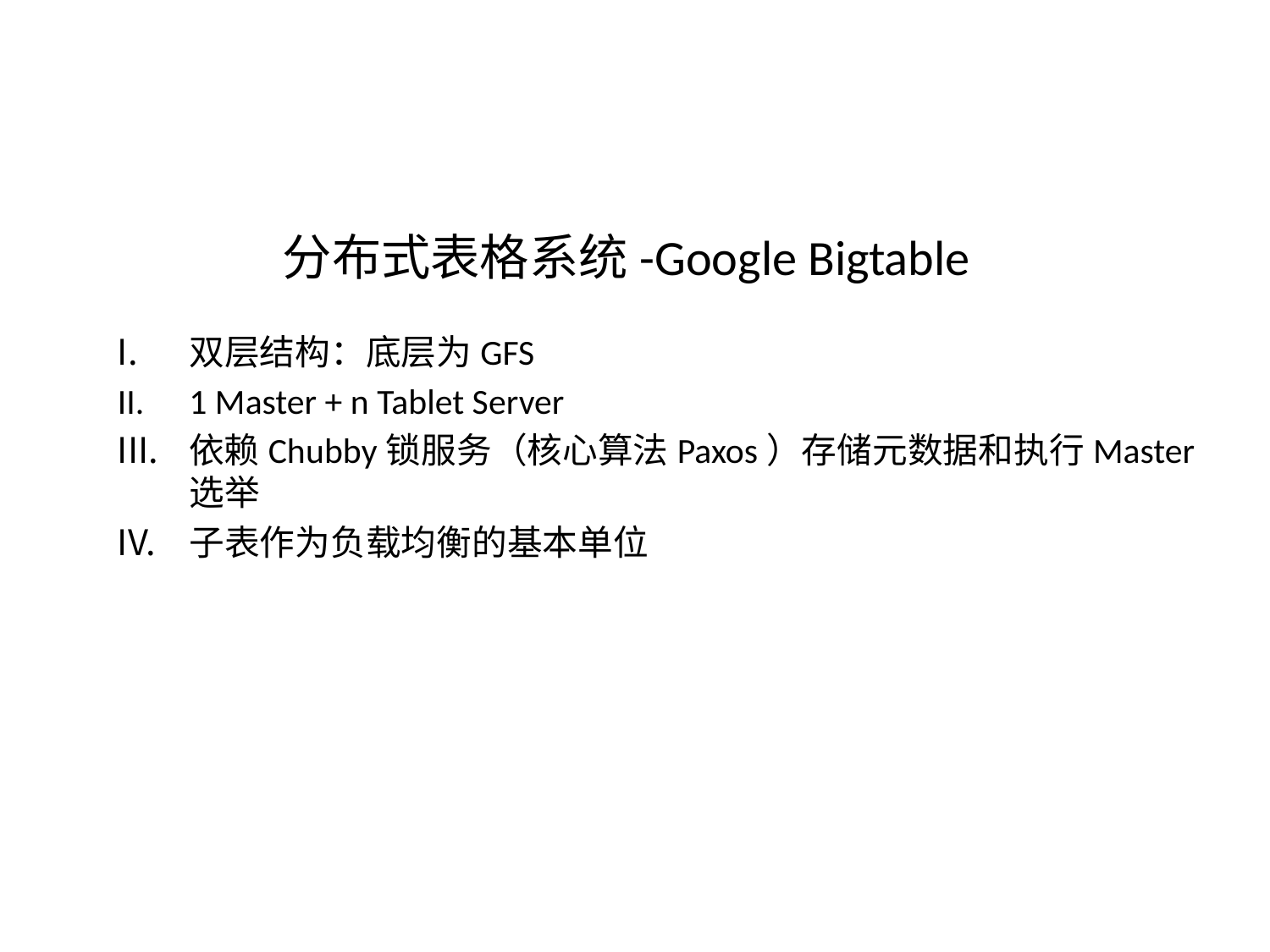

# 分布式表格系统-Google Bigtable
双层结构：底层为GFS
1 Master + n Tablet Server
依赖Chubby锁服务（核心算法Paxos）存储元数据和执行Master选举
子表作为负载均衡的基本单位